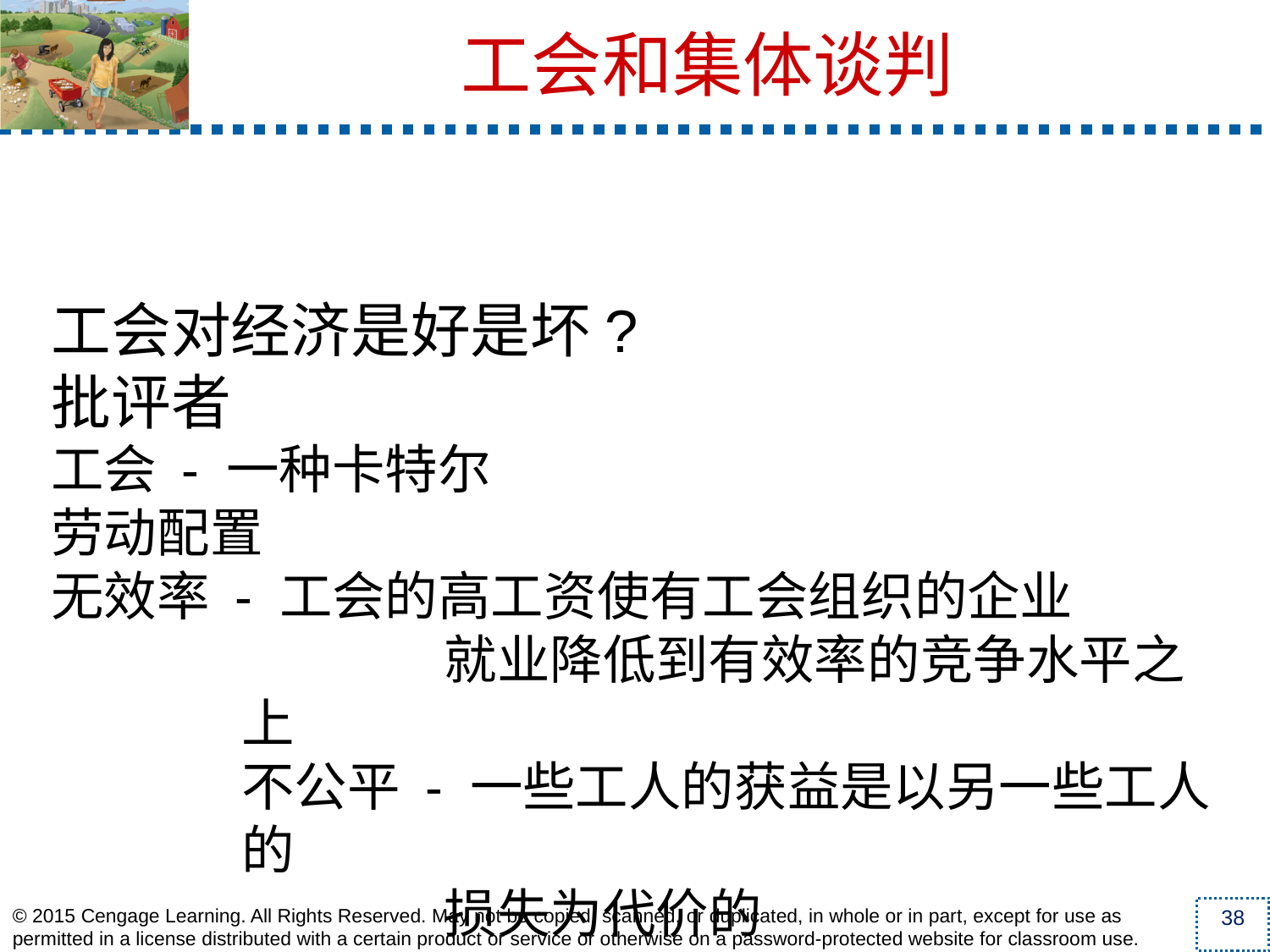

工会对经济是好是坏?
批评者
工会 - 一种卡特尔
劳动配置
无效率 - 工会的高工资使有工会组织的企业
                就业降低到有效率的竞争水平之上
不公平 - 一些工人的获益是以另一些工人的
                损失为代价的
工会和集体谈判
38
© 2015 Cengage Learning. All Rights Reserved. May not be copied, scanned, or duplicated, in whole or in part, except for use as permitted in a license distributed with a certain product or service or otherwise on a password-protected website for classroom use.